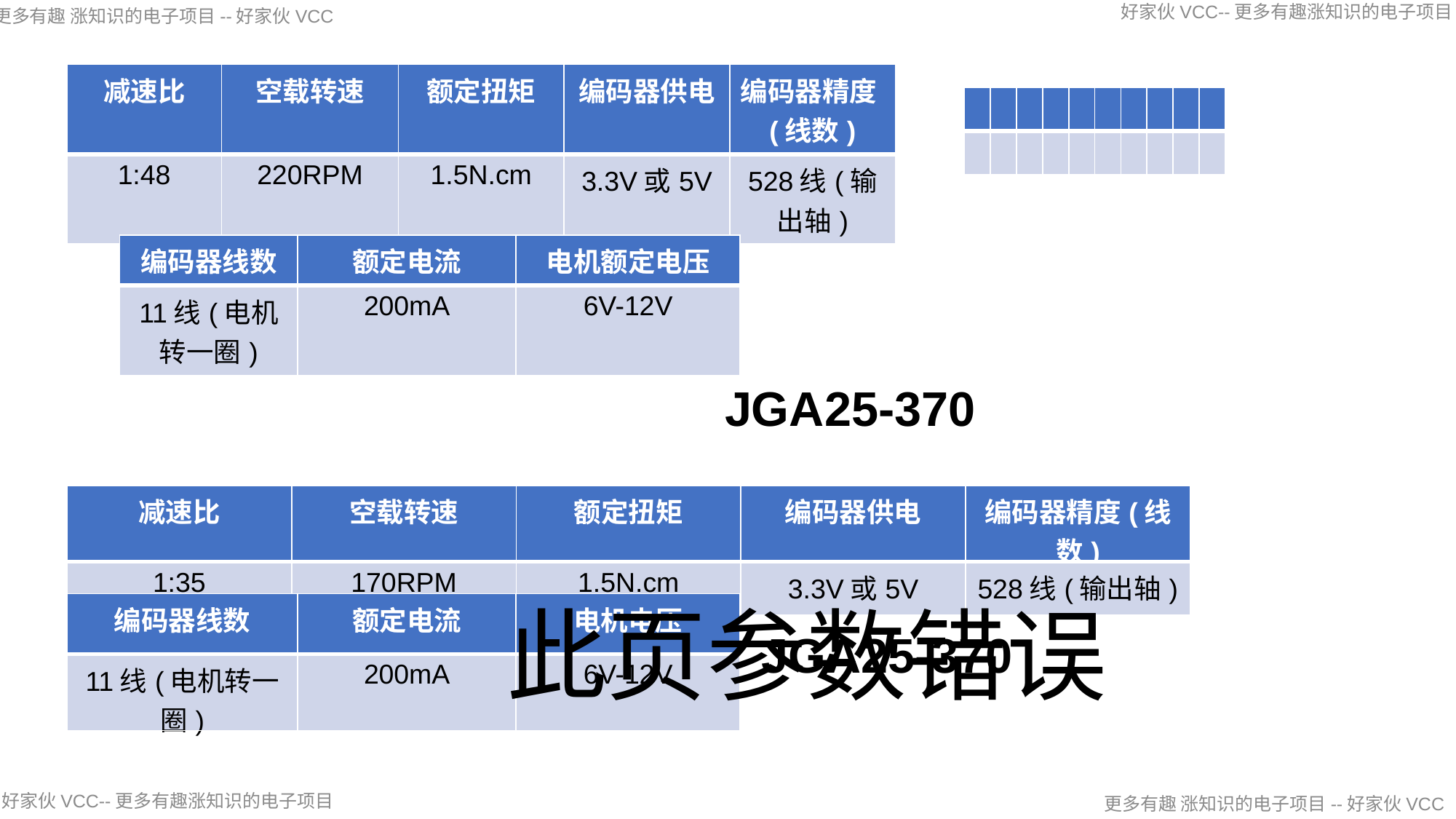

| 减速比 | 空载转速 | 额定扭矩 | 编码器供电 | 编码器精度(线数) |
| --- | --- | --- | --- | --- |
| 1:48 | 220RPM | 1.5N.cm | 3.3V或5V | 528线(输出轴) |
|  |  |  |  |  |  |  |  |  |  |
| --- | --- | --- | --- | --- | --- | --- | --- | --- | --- |
|  |  |  |  |  |  |  |  |  |  |
| 编码器线数 | 额定电流 | 电机额定电压 |
| --- | --- | --- |
| 11线(电机转一圈) | 200mA | 6V-12V |
JGA25-370
| 减速比 | 空载转速 | 额定扭矩 | 编码器供电 | 编码器精度(线数) |
| --- | --- | --- | --- | --- |
| 1:35 | 170RPM | 1.5N.cm | 3.3V或5V | 528线(输出轴) |
此页参数错误
| 编码器线数 | 额定电流 | 电机电压 |
| --- | --- | --- |
| 11线(电机转一圈) | 200mA | 6V-12V |
JGA25-370